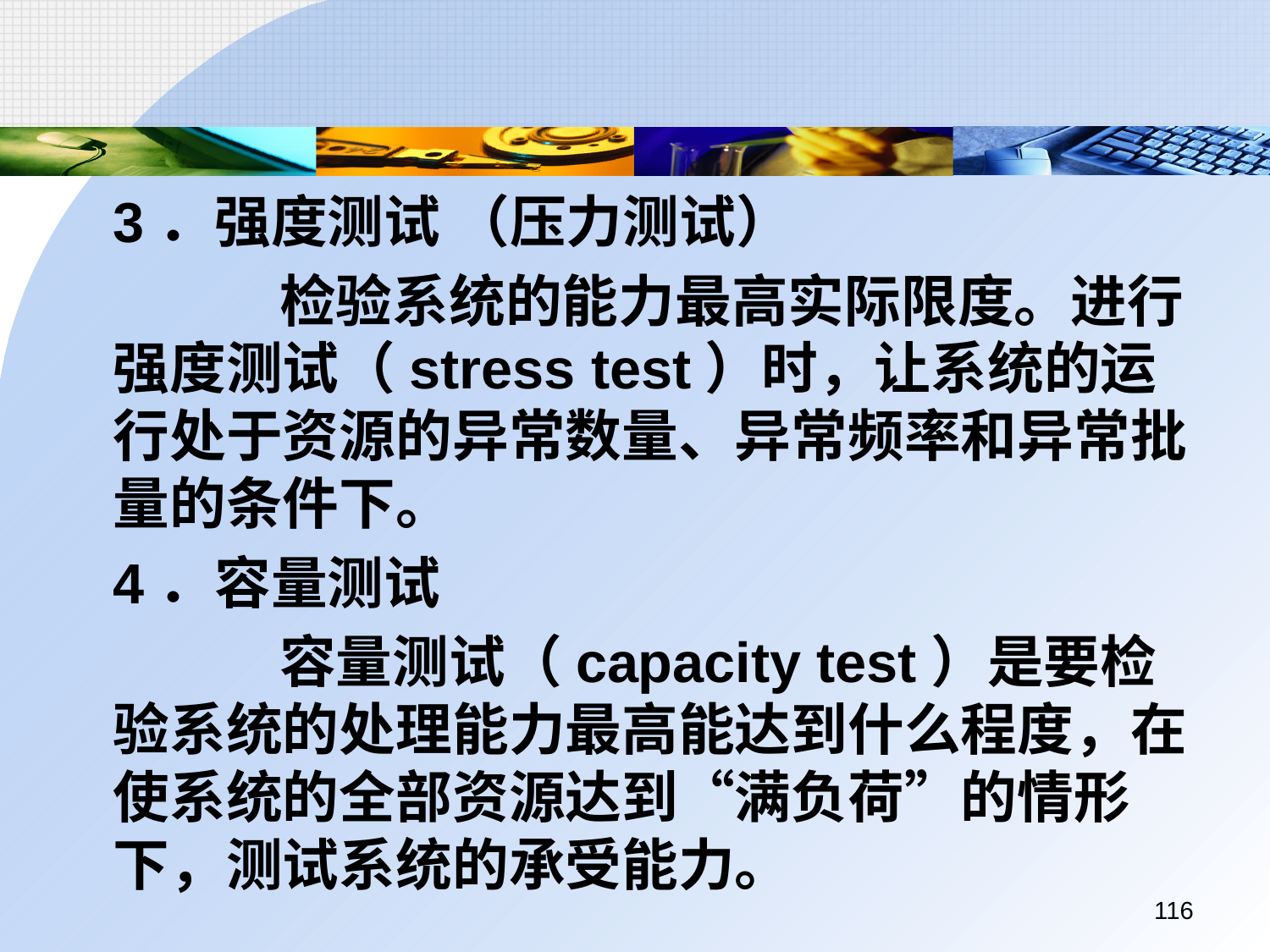

3．强度测试 （压力测试）
		  检验系统的能力最高实际限度。进行强度测试（stress test）时，让系统的运行处于资源的异常数量、异常频率和异常批量的条件下。
	4．容量测试
		  容量测试（capacity test）是要检验系统的处理能力最高能达到什么程度，在使系统的全部资源达到“满负荷”的情形下，测试系统的承受能力。
116